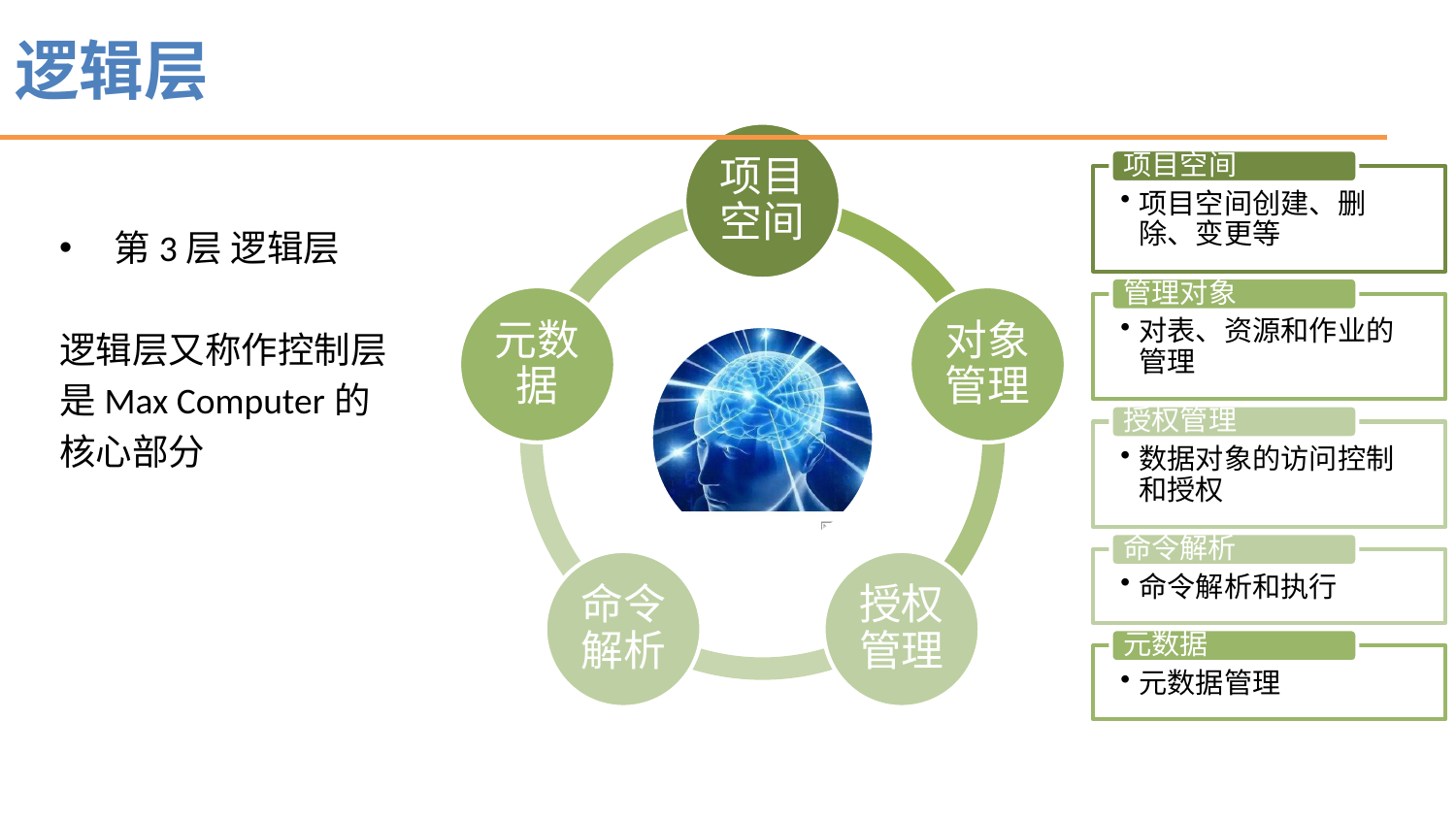

# 逻辑层

项目空间
对象管理
授权管理
命令解析
元数据
项目空间创建、删除、变更等
项目空间
对表、资源和作业的管理
管理对象
数据对象的访问控制和授权
授权管理
命令解析和执行
命令解析
元数据管理
元数据
第3层 逻辑层

逻辑层又称作控制层
是Max Computer的
核心部分